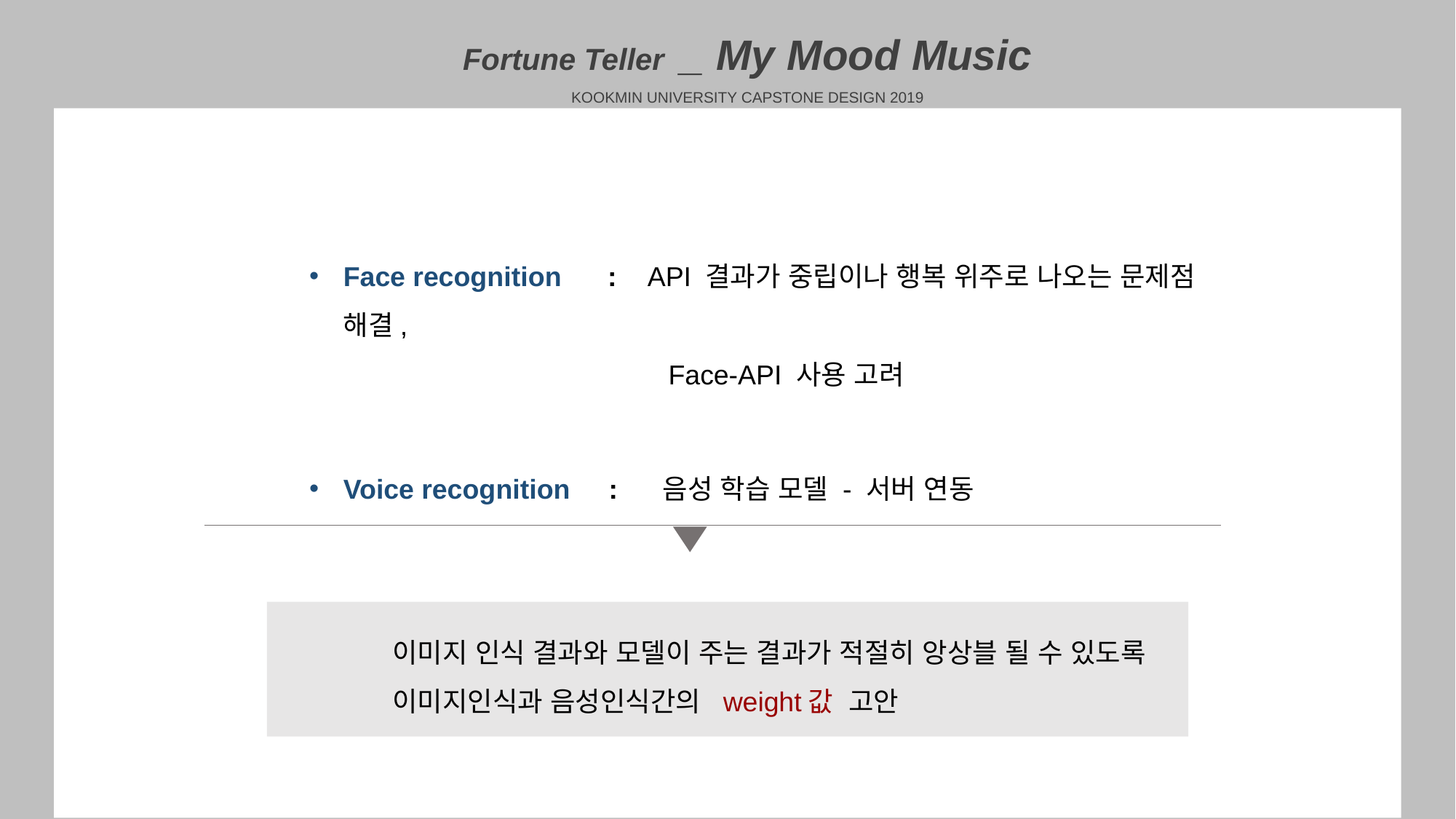

Fortune Teller  _ My Mood Music
KOOKMIN UNIVERSITY CAPSTONE DESIGN 2019

Face recognition      :    API 결과가 중립이나 행복 위주로 나오는 문제점 해결,
                                               Face-API 사용 고려

Voice recognition     :     음성 학습 모델 - 서버 연동

이미지 인식 결과와 모델이 주는 결과가 적절히 앙상블 될 수 있도록
이미지인식과 음성인식간의  weight값  고안